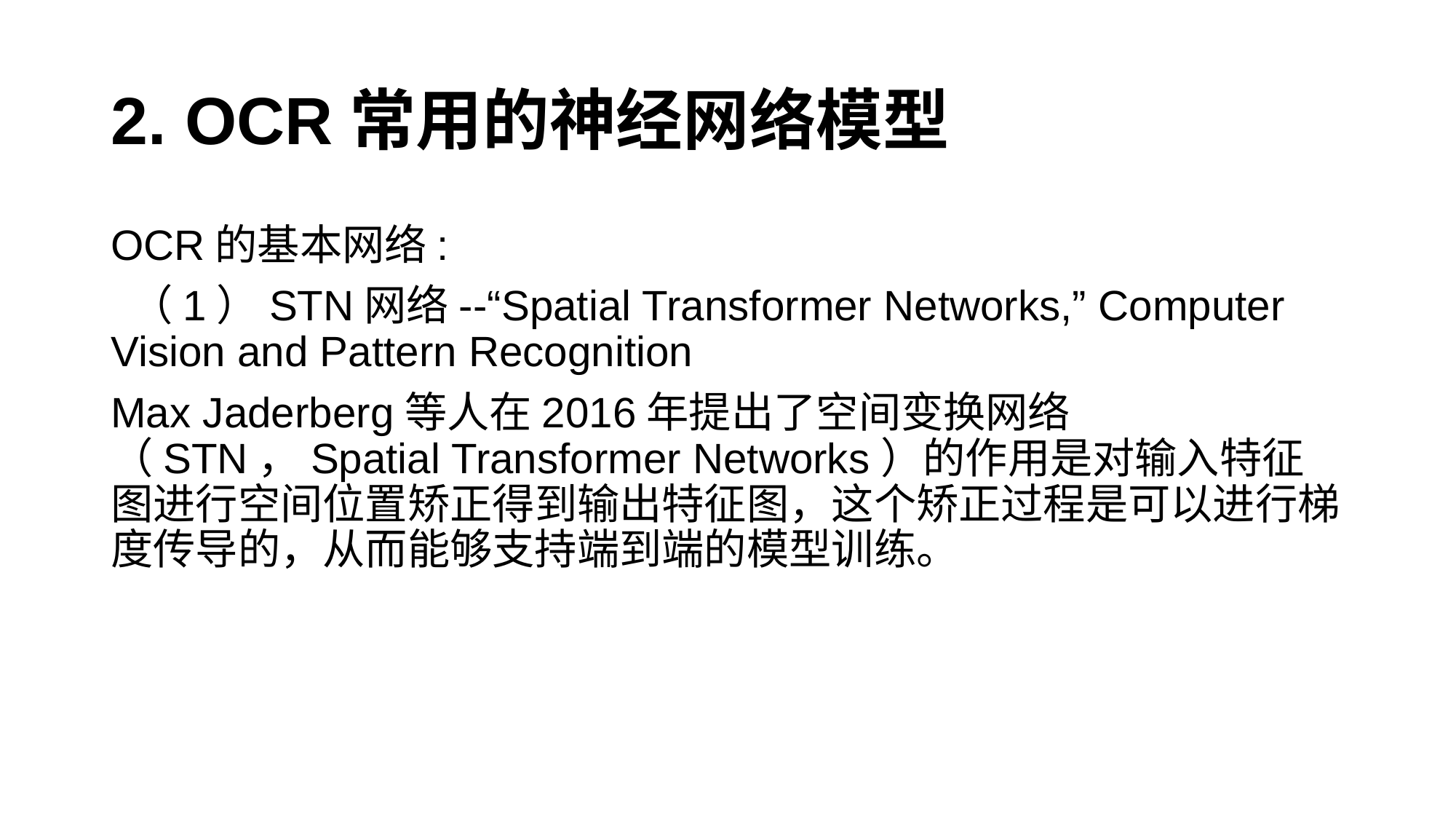

# 2. OCR常用的神经网络模型
OCR的基本网络:
 （1）STN网络--“Spatial Transformer Networks,” Computer Vision and Pattern Recognition
Max Jaderberg等人在2016年提出了空间变换网络（STN，Spatial Transformer Networks）的作用是对输入特征图进行空间位置矫正得到输出特征图，这个矫正过程是可以进行梯度传导的，从而能够支持端到端的模型训练。